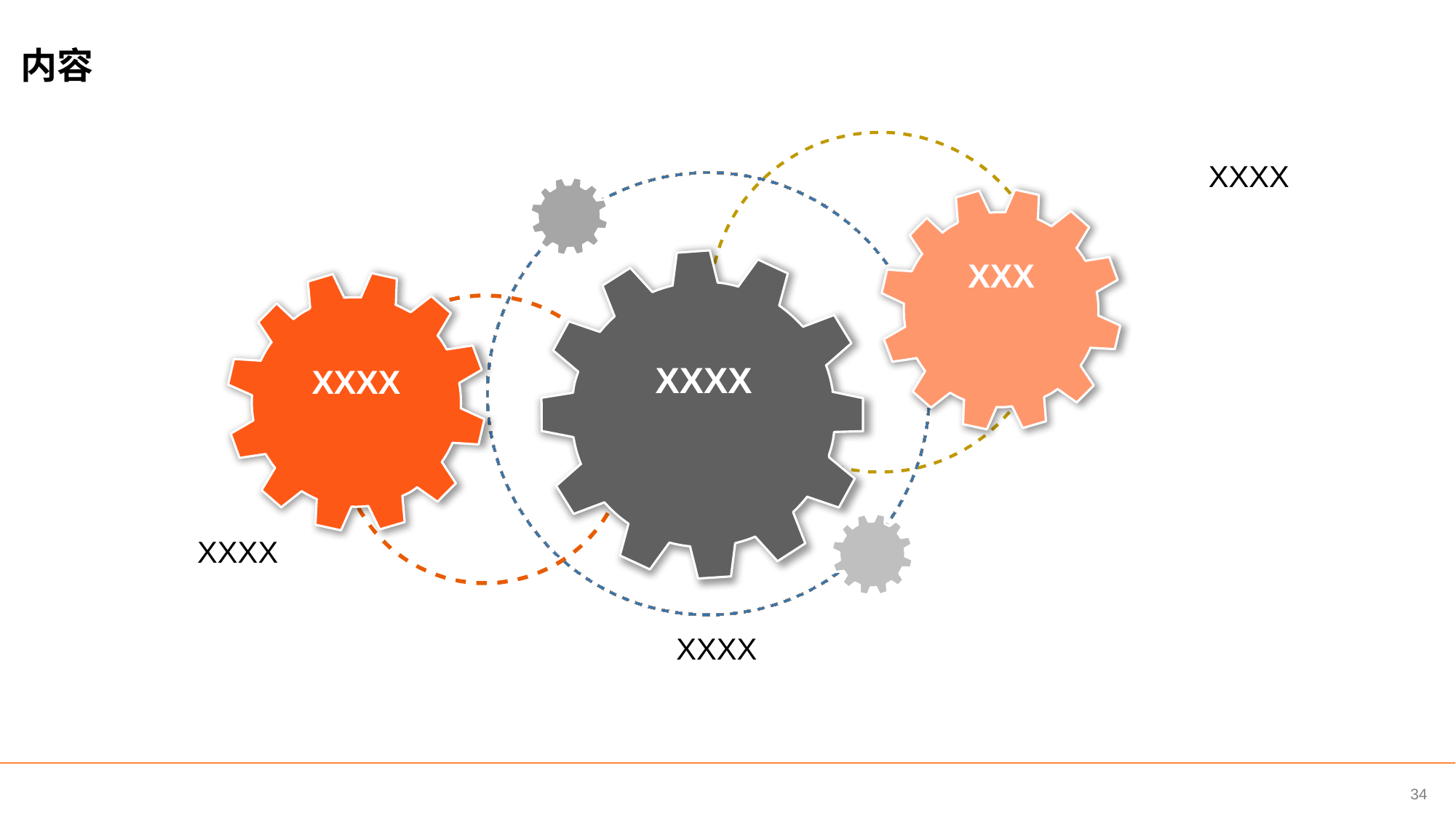

内容

XXX

XXXX
XXXX

XXXX
XXXX
XXXX